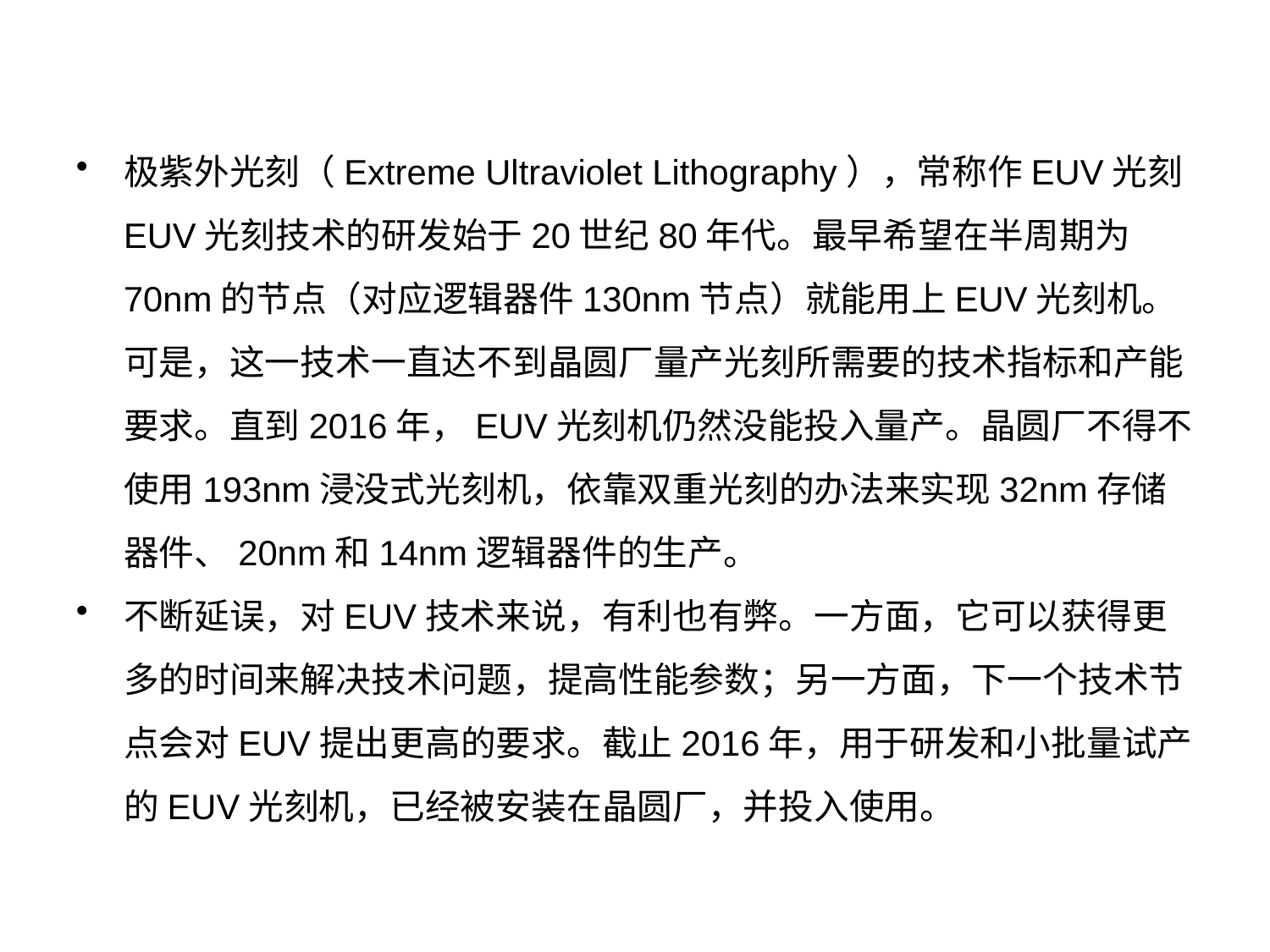

极紫外光刻（Extreme Ultraviolet Lithography），常称作EUV光刻EUV光刻技术的研发始于20世纪80年代。最早希望在半周期为70nm的节点（对应逻辑器件130nm节点）就能用上EUV光刻机。可是，这一技术一直达不到晶圆厂量产光刻所需要的技术指标和产能要求。直到2016年，EUV光刻机仍然没能投入量产。晶圆厂不得不使用193nm浸没式光刻机，依靠双重光刻的办法来实现32nm存储器件、20nm和14nm逻辑器件的生产。
不断延误，对EUV技术来说，有利也有弊。一方面，它可以获得更多的时间来解决技术问题，提高性能参数；另一方面，下一个技术节点会对EUV提出更高的要求。截止2016年，用于研发和小批量试产的EUV光刻机，已经被安装在晶圆厂，并投入使用。